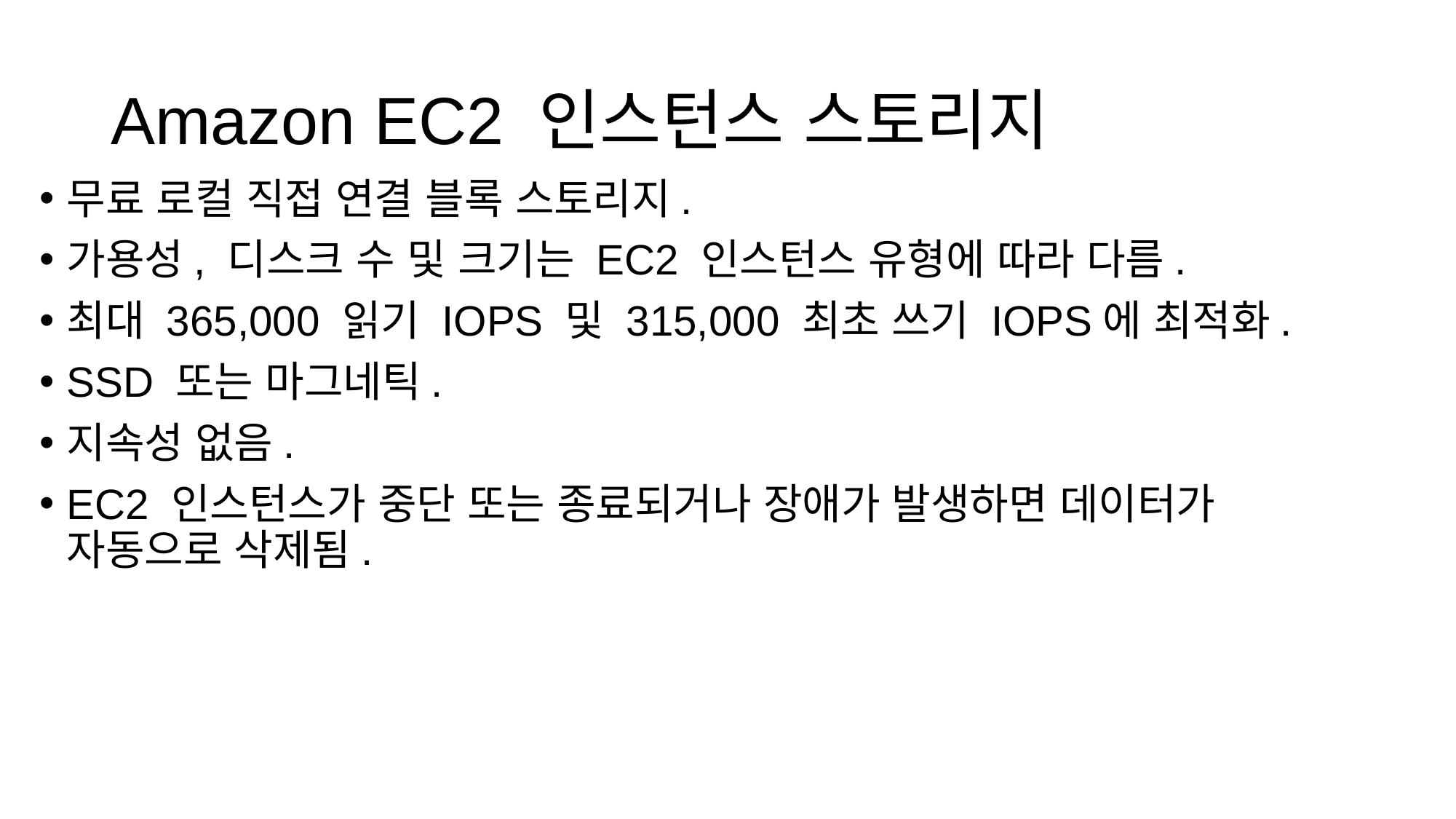

# Amazon EC2 인스턴스 스토리지
무료 로컬 직접 연결 블록 스토리지.
가용성, 디스크 수 및 크기는 EC2 인스턴스 유형에 따라 다름.
최대 365,000 읽기 IOPS 및 315,000 최초 쓰기 IOPS에 최적화.
SSD 또는 마그네틱.
지속성 없음.
EC2 인스턴스가 중단 또는 종료되거나 장애가 발생하면 데이터가 자동으로 삭제됨.